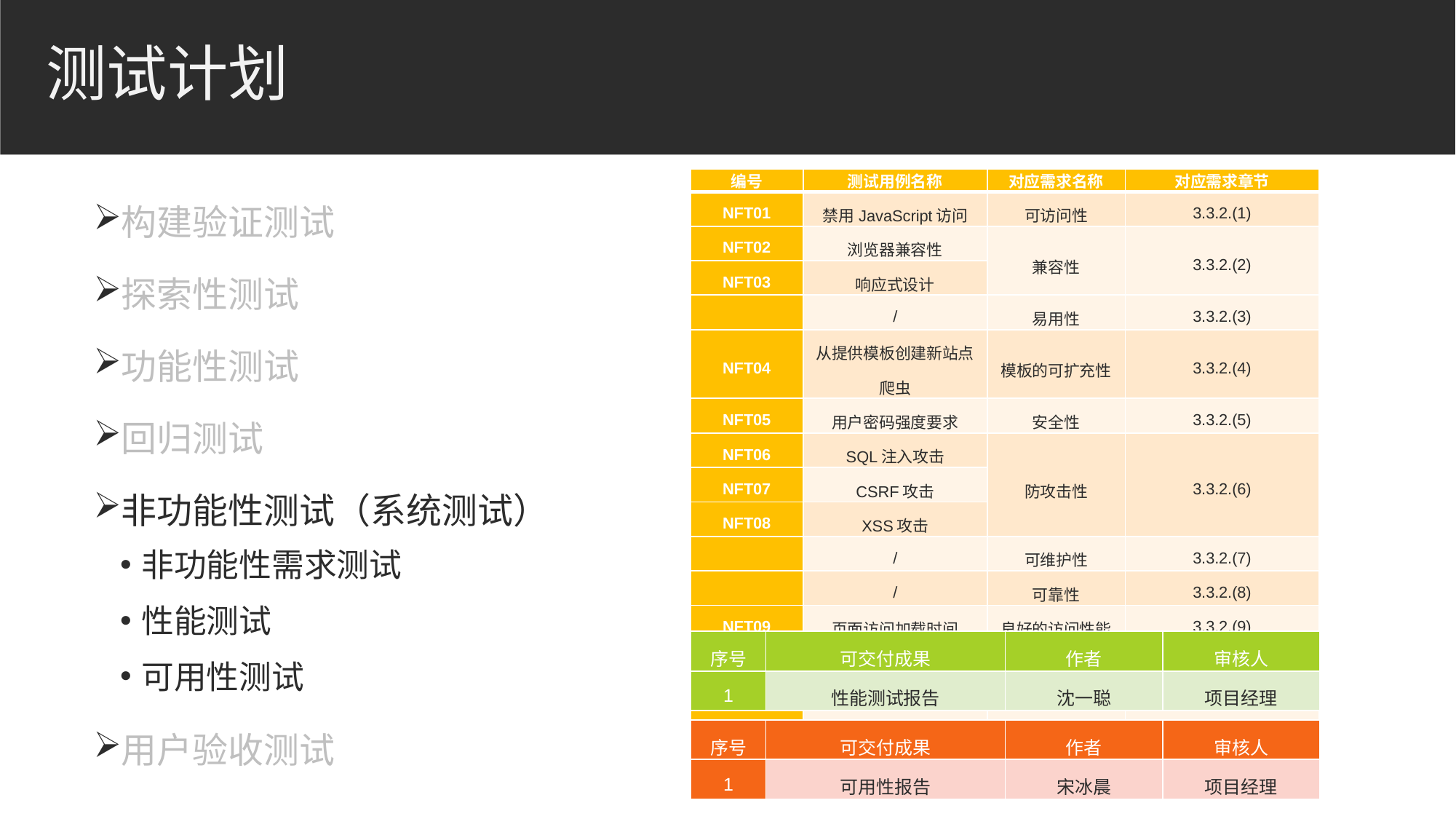

# 测试计划
| 编号 | 测试用例名称 | 对应需求名称 | 对应需求章节 |
| --- | --- | --- | --- |
| NFT01 | 禁用JavaScript访问 | 可访问性 | 3.3.2.(1) |
| NFT02 | 浏览器兼容性 | 兼容性 | 3.3.2.(2) |
| NFT03 | 响应式设计 |  |  |
|  | / | 易用性 | 3.3.2.(3) |
| NFT04 | 从提供模板创建新站点爬虫 | 模板的可扩充性 | 3.3.2.(4) |
| NFT05 | 用户密码强度要求 | 安全性 | 3.3.2.(5) |
| NFT06 | SQL注入攻击 | 防攻击性 | 3.3.2.(6) |
| NFT07 | CSRF攻击 |  |  |
| NFT08 | XSS攻击 |  |  |
|  | / | 可维护性 | 3.3.2.(7) |
|  | / | 可靠性 | 3.3.2.(8) |
| NFT09 | 页面访问加载时间 | 良好的访问性能 | 3.3.2.(9) |
| NFT10 | 爬取具有反爬虫机制的站点 | 应对反爬虫 | 3.3.2.(10) |
| NFT11 | 爬虫节点失效 | 故障处理 | 3.6 |
构建验证测试
探索性测试
功能性测试
回归测试
非功能性测试（系统测试）
非功能性需求测试
性能测试
可用性测试
用户验收测试

| 序号 | 可交付成果 | 作者 | 审核人 |
| --- | --- | --- | --- |
| 1 | 性能测试报告 | 沈一聪 | 项目经理 |
| 序号 | 可交付成果 | 作者 | 审核人 |
| --- | --- | --- | --- |
| 1 | 可用性报告 | 宋冰晨 | 项目经理 |